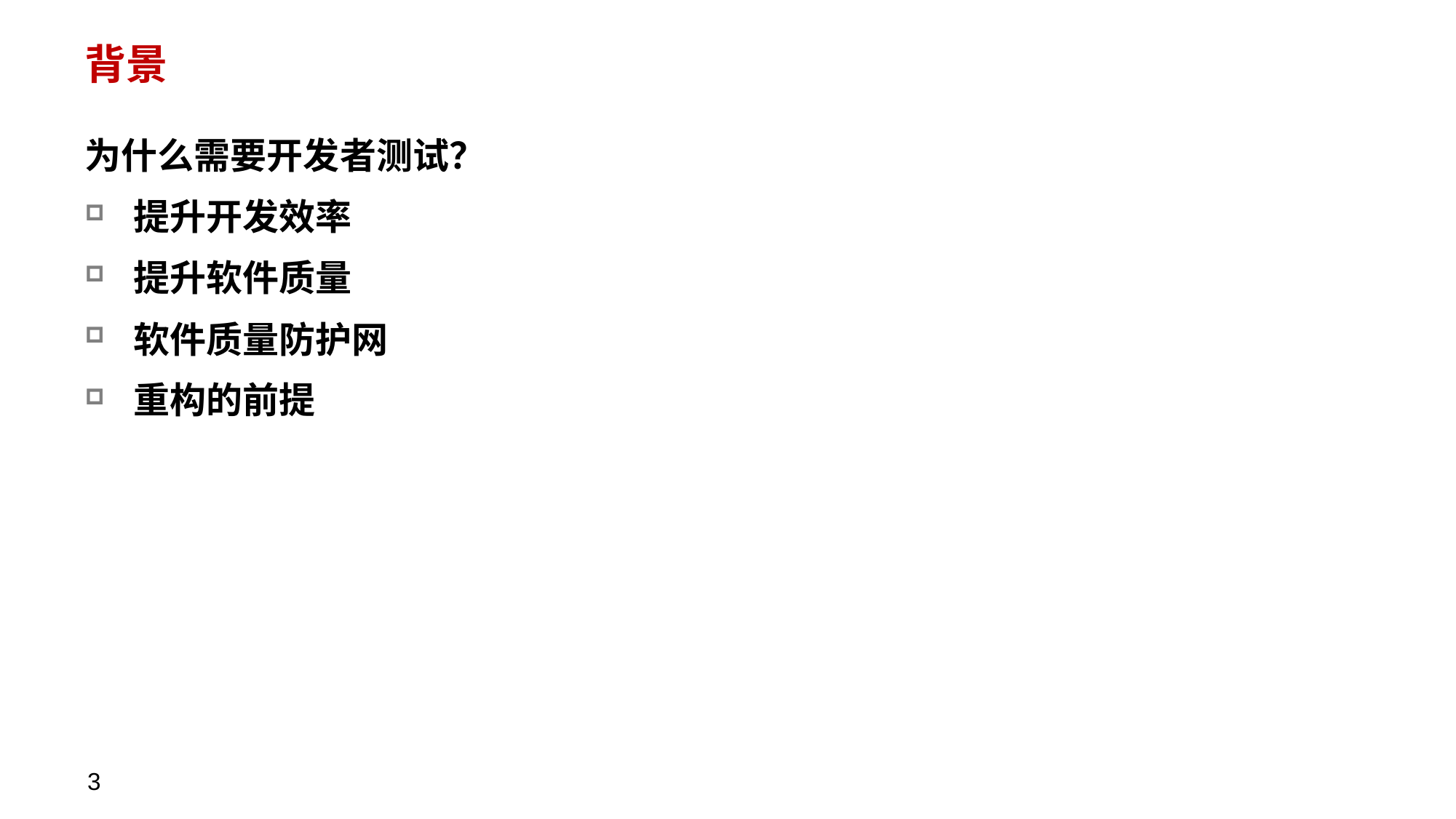

# 背景
为什么需要开发者测试？
提升开发效率
提升软件质量
软件质量防护网
重构的前提
3